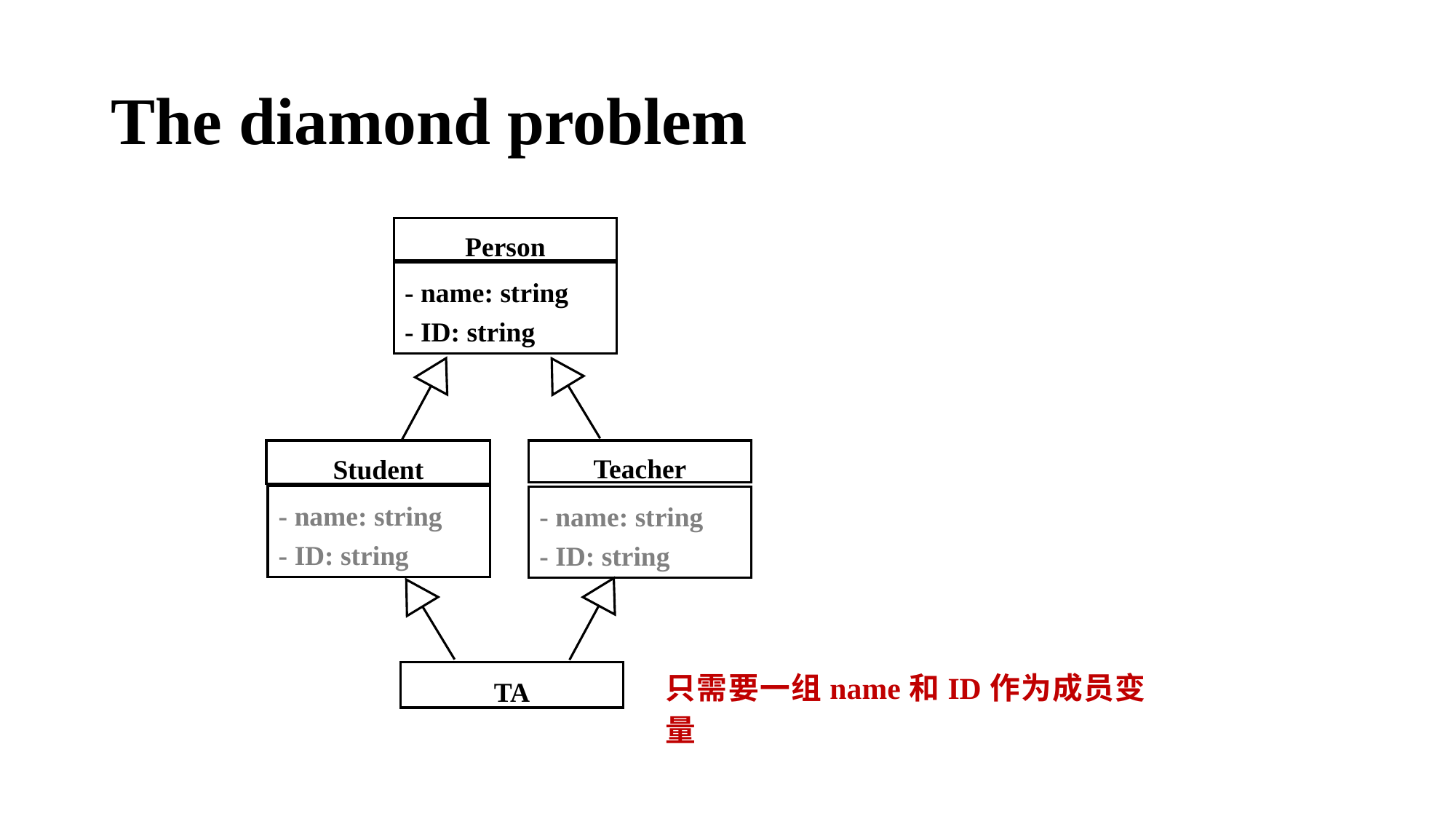

# The diamond problem
Person
- name: string
- ID: string

Student
Teacher
- name: string
- ID: string
- name: string
- ID: string

TA
只需要一组name和ID作为成员变量